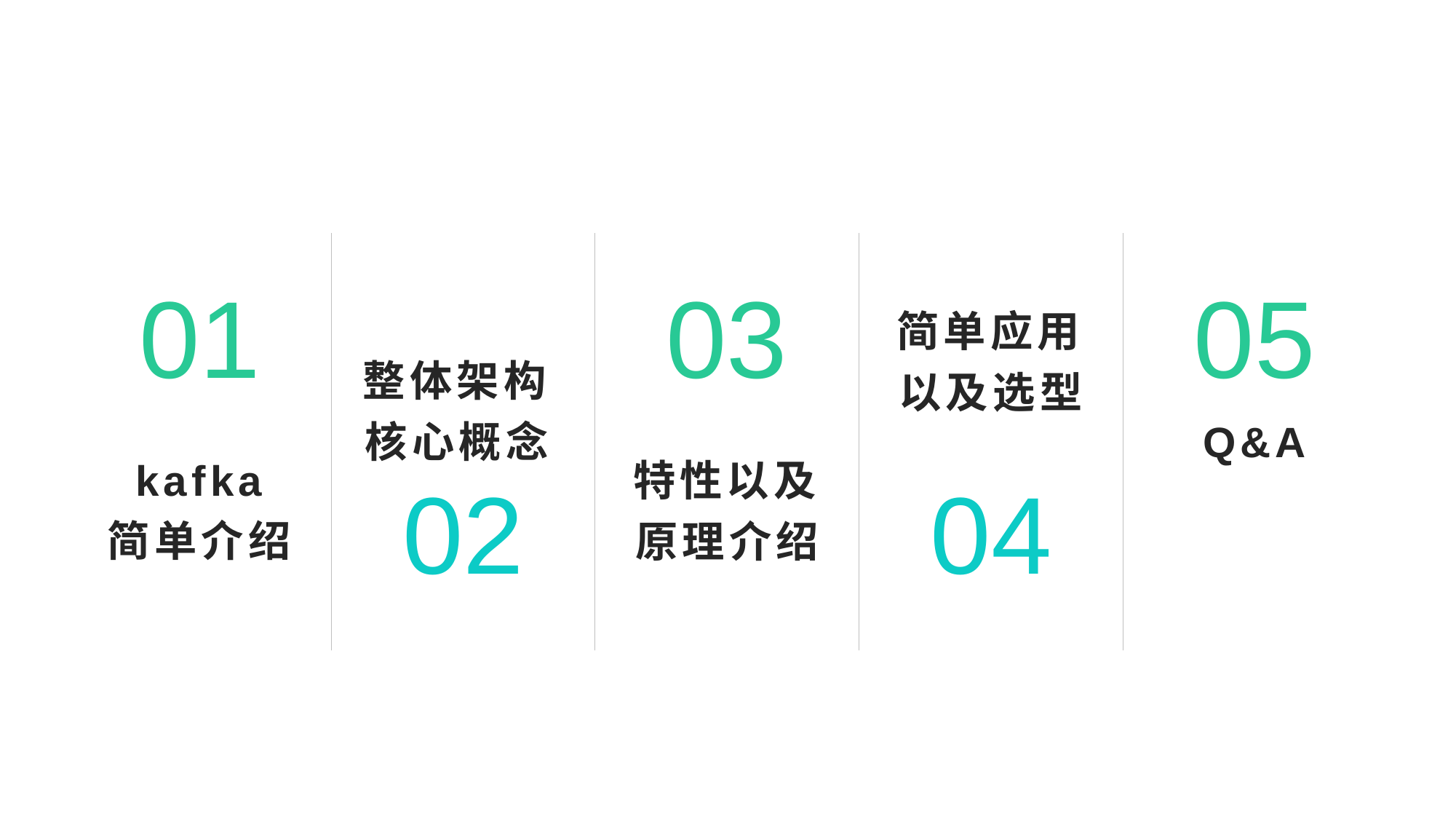

01
03
05
整体架构核心概念
简单应用以及选型
特性以及原理介绍
Q&A
kafka
简单介绍
02
04